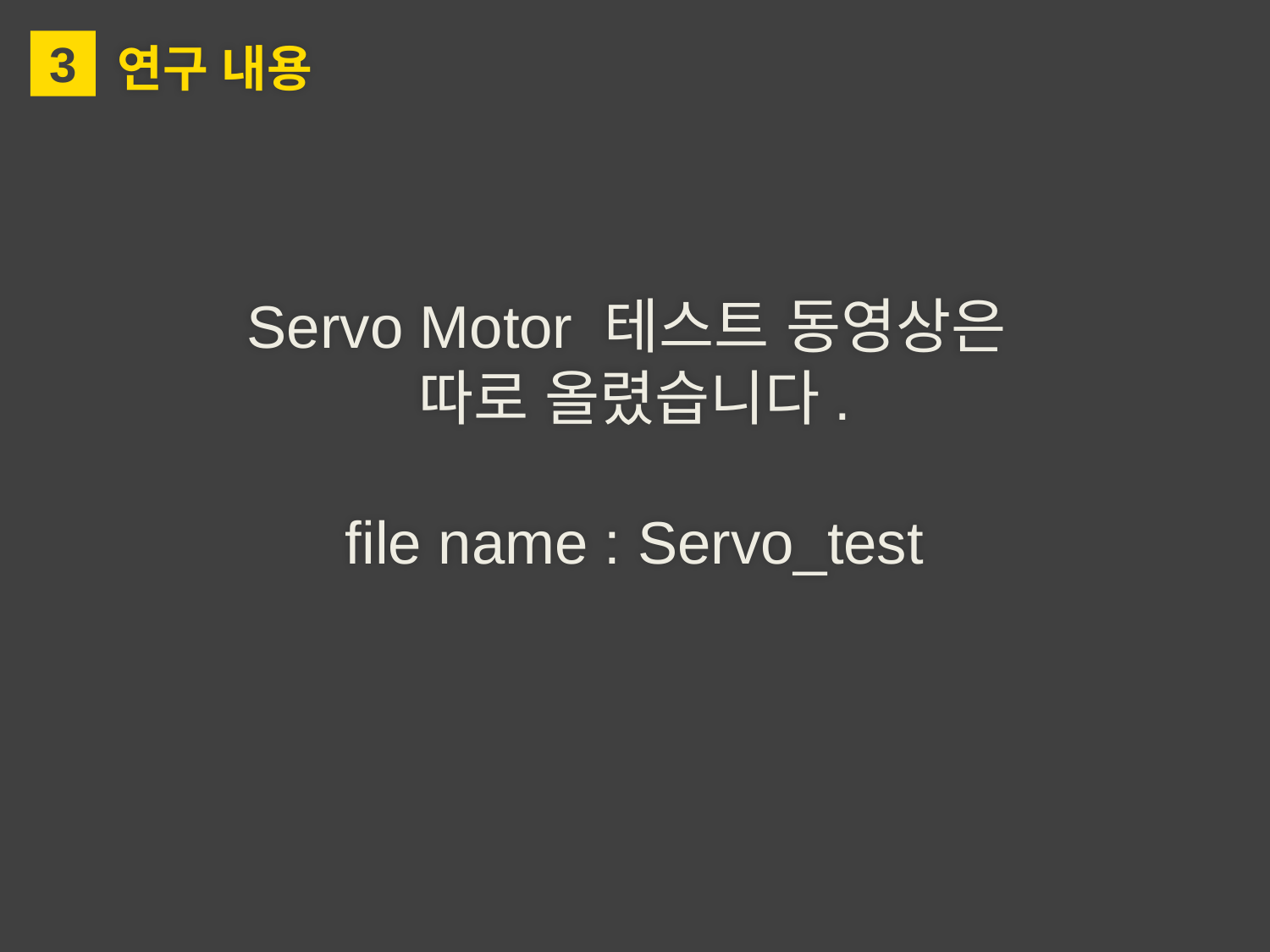

3

연구 내용
Servo Motor 테스트 동영상은
따로 올렸습니다.

file name : Servo_test